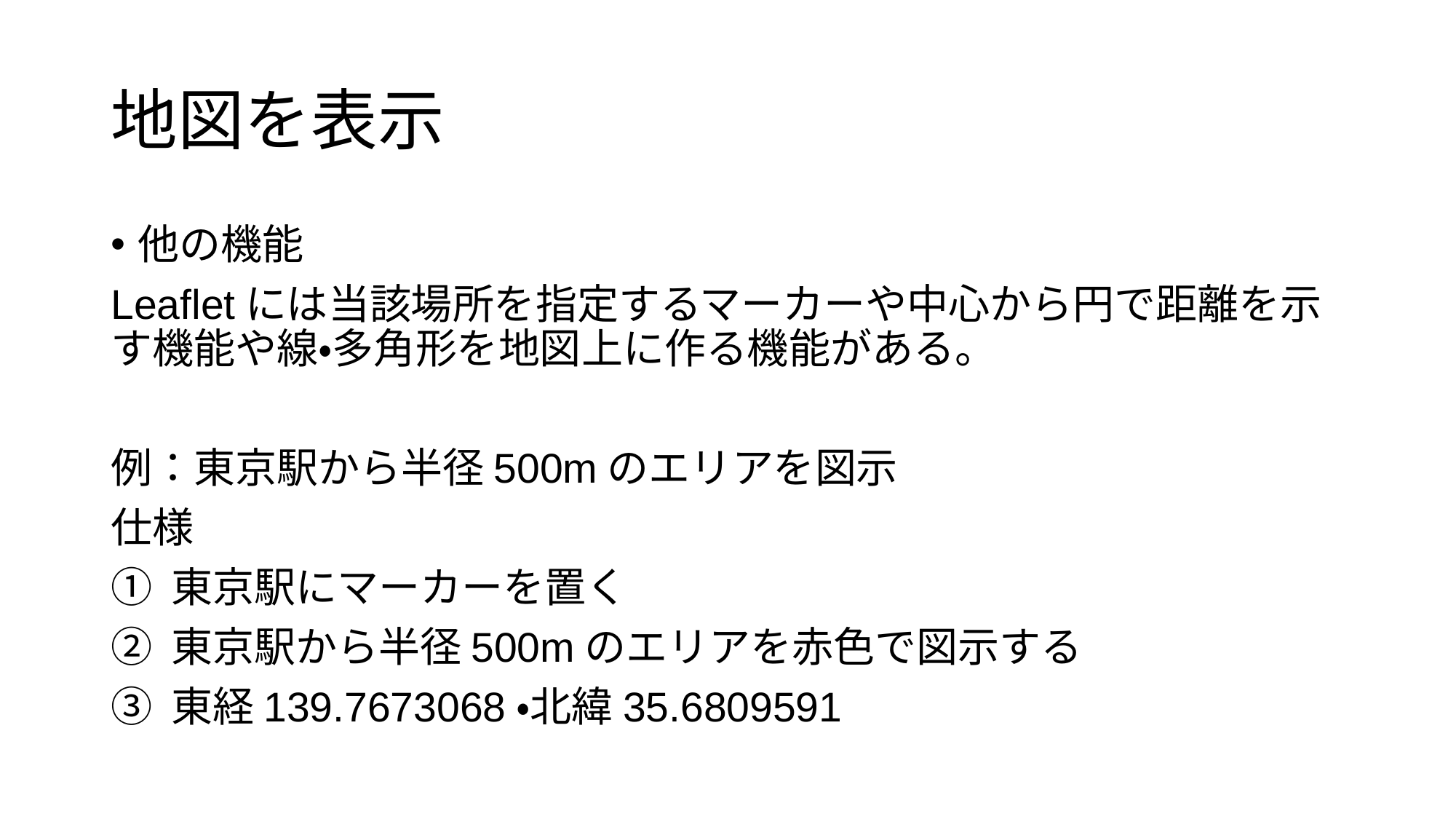

# 地図を表示
他の機能
Leafletには当該場所を指定するマーカーや中心から円で距離を示す機能や線・多角形を地図上に作る機能がある。

例：東京駅から半径500mのエリアを図示
仕様
東京駅にマーカーを置く
東京駅から半径500mのエリアを赤色で図示する
東経139.7673068・北緯35.6809591